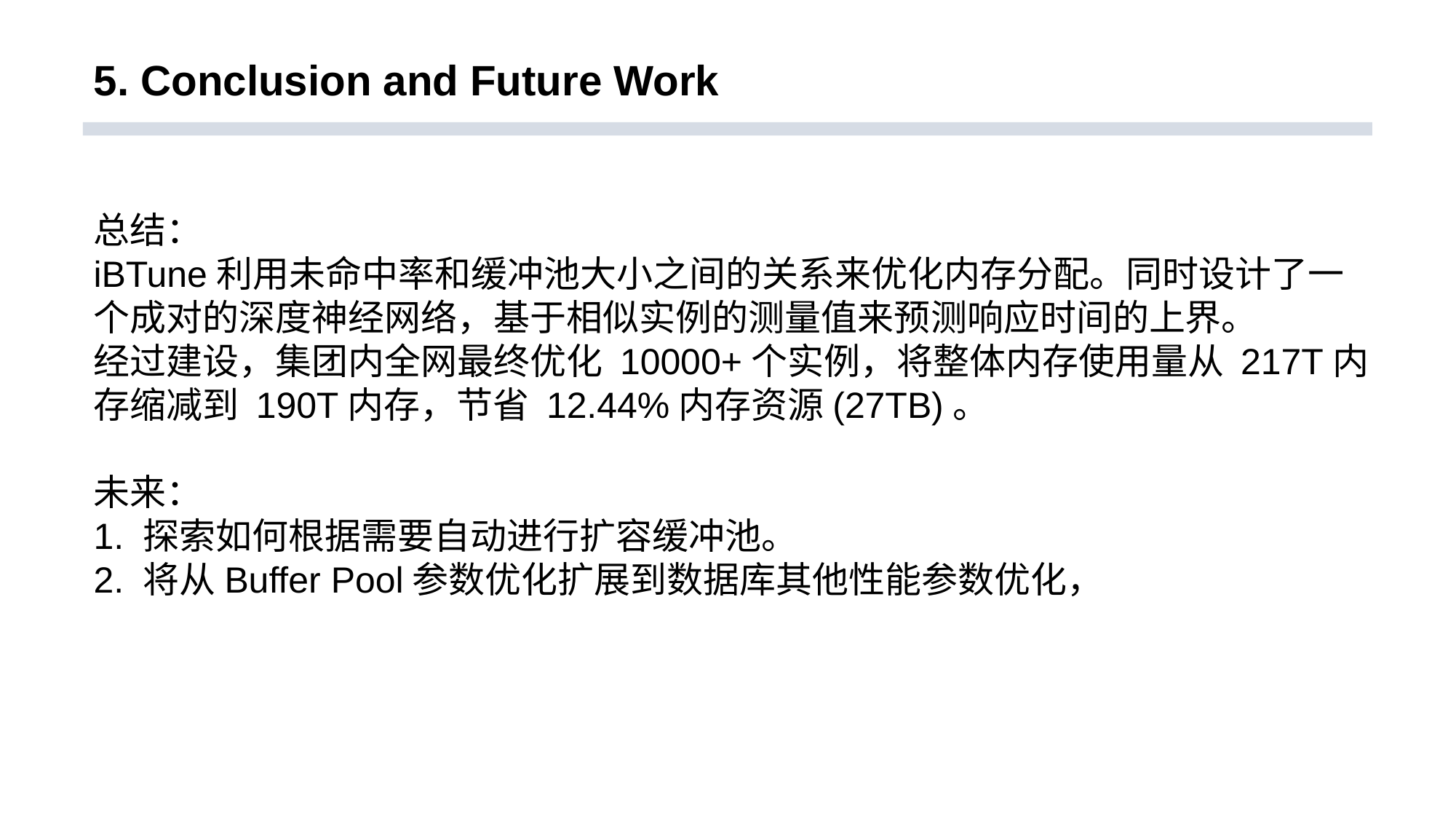

# 5. Conclusion and Future Work
总结：
iBTune利用未命中率和缓冲池大小之间的关系来优化内存分配。同时设计了一个成对的深度神经网络，基于相似实例的测量值来预测响应时间的上界。
经过建设，集团内全网最终优化 10000+个实例，将整体内存使用量从 217T内存缩减到 190T内存，节省 12.44%内存资源(27TB)。

未来：
1. 探索如何根据需要自动进行扩容缓冲池。
2. 将从Buffer Pool参数优化扩展到数据库其他性能参数优化，
26